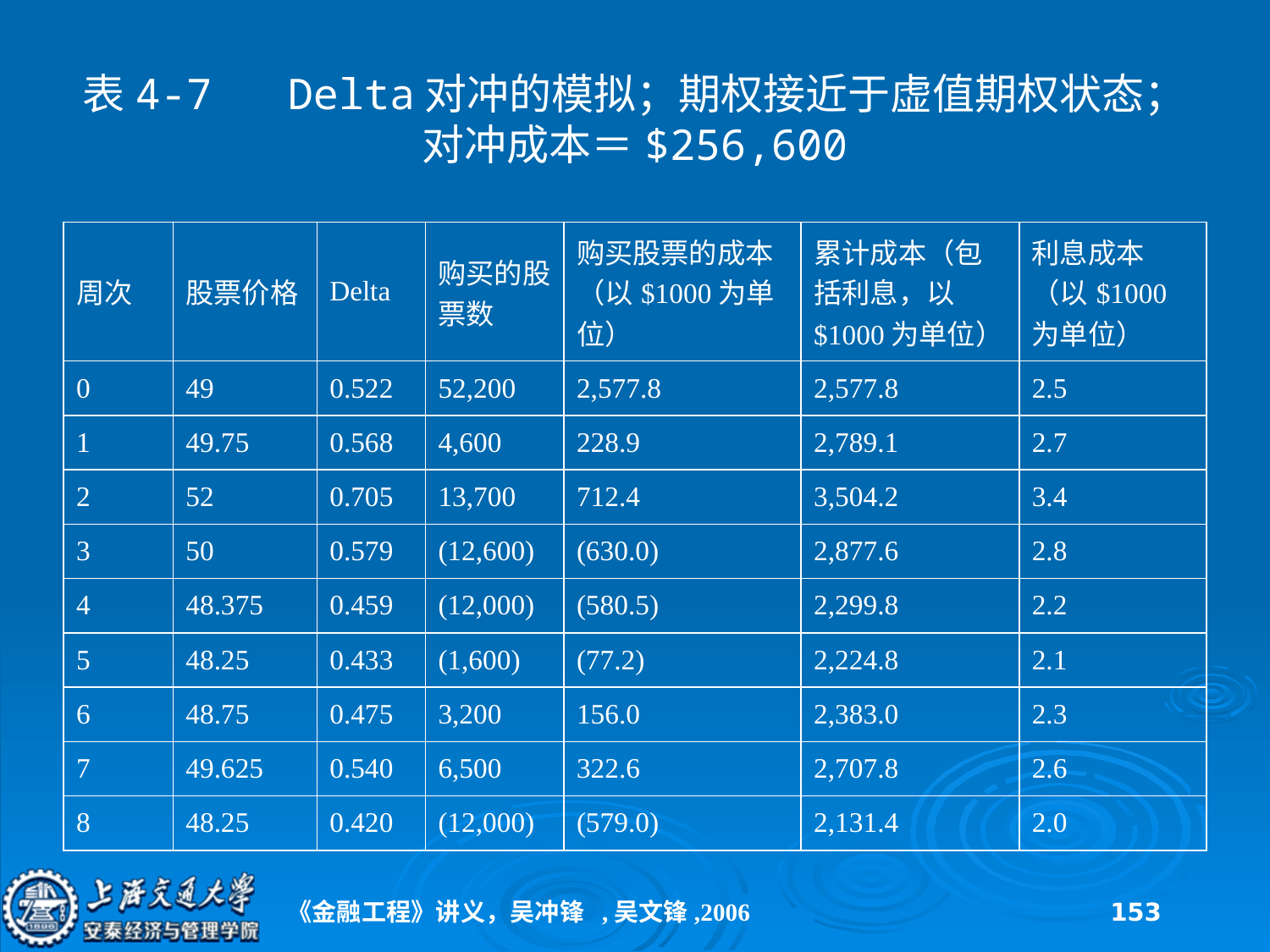

# 表4-7   Delta对冲的模拟；期权接近于虚值期权状态；对冲成本＝$256,600
| 周次 | 股票价格 | Delta | 购买的股票数 | 购买股票的成本（以$1000为单位） | 累计成本（包括利息，以$1000为单位） | 利息成本（以$1000为单位） |
| --- | --- | --- | --- | --- | --- | --- |
| 0 | 49 | 0.522 | 52,200 | 2,577.8 | 2,577.8 | 2.5 |
| 1 | 49.75 | 0.568 | 4,600 | 228.9 | 2,789.1 | 2.7 |
| 2 | 52 | 0.705 | 13,700 | 712.4 | 3,504.2 | 3.4 |
| 3 | 50 | 0.579 | (12,600) | (630.0) | 2,877.6 | 2.8 |
| 4 | 48.375 | 0.459 | (12,000) | (580.5) | 2,299.8 | 2.2 |
| 5 | 48.25 | 0.433 | (1,600) | (77.2) | 2,224.8 | 2.1 |
| 6 | 48.75 | 0.475 | 3,200 | 156.0 | 2,383.0 | 2.3 |
| 7 | 49.625 | 0.540 | 6,500 | 322.6 | 2,707.8 | 2.6 |
| 8 | 48.25 | 0.420 | (12,000) | (579.0) | 2,131.4 | 2.0 |